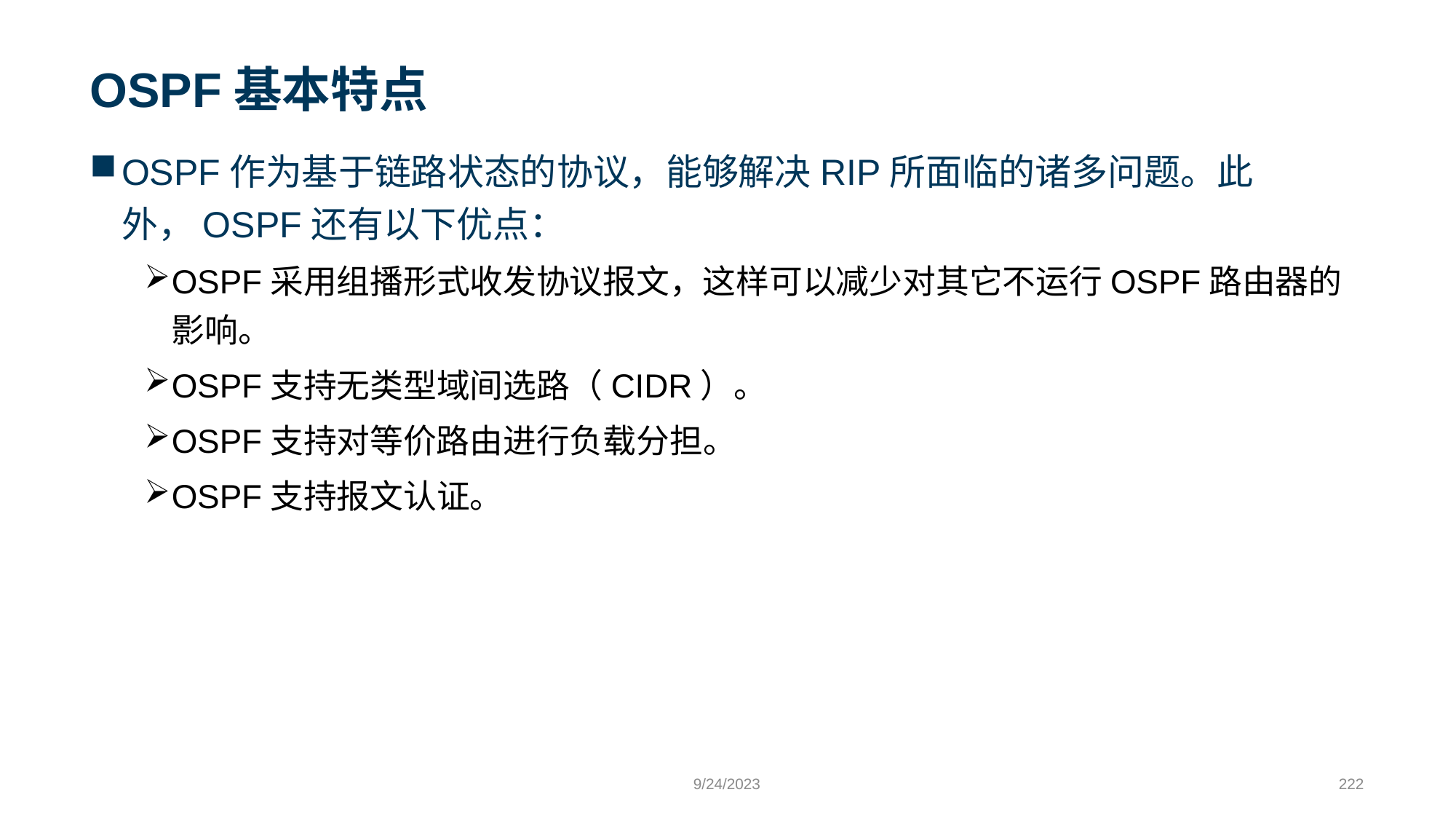

# OSPF基本特点
OSPF作为基于链路状态的协议，能够解决RIP所面临的诸多问题。此外，OSPF还有以下优点：
OSPF采用组播形式收发协议报文，这样可以减少对其它不运行OSPF路由器的影响。
OSPF支持无类型域间选路（CIDR）。
OSPF支持对等价路由进行负载分担。
OSPF支持报文认证。

9/24/2023
222